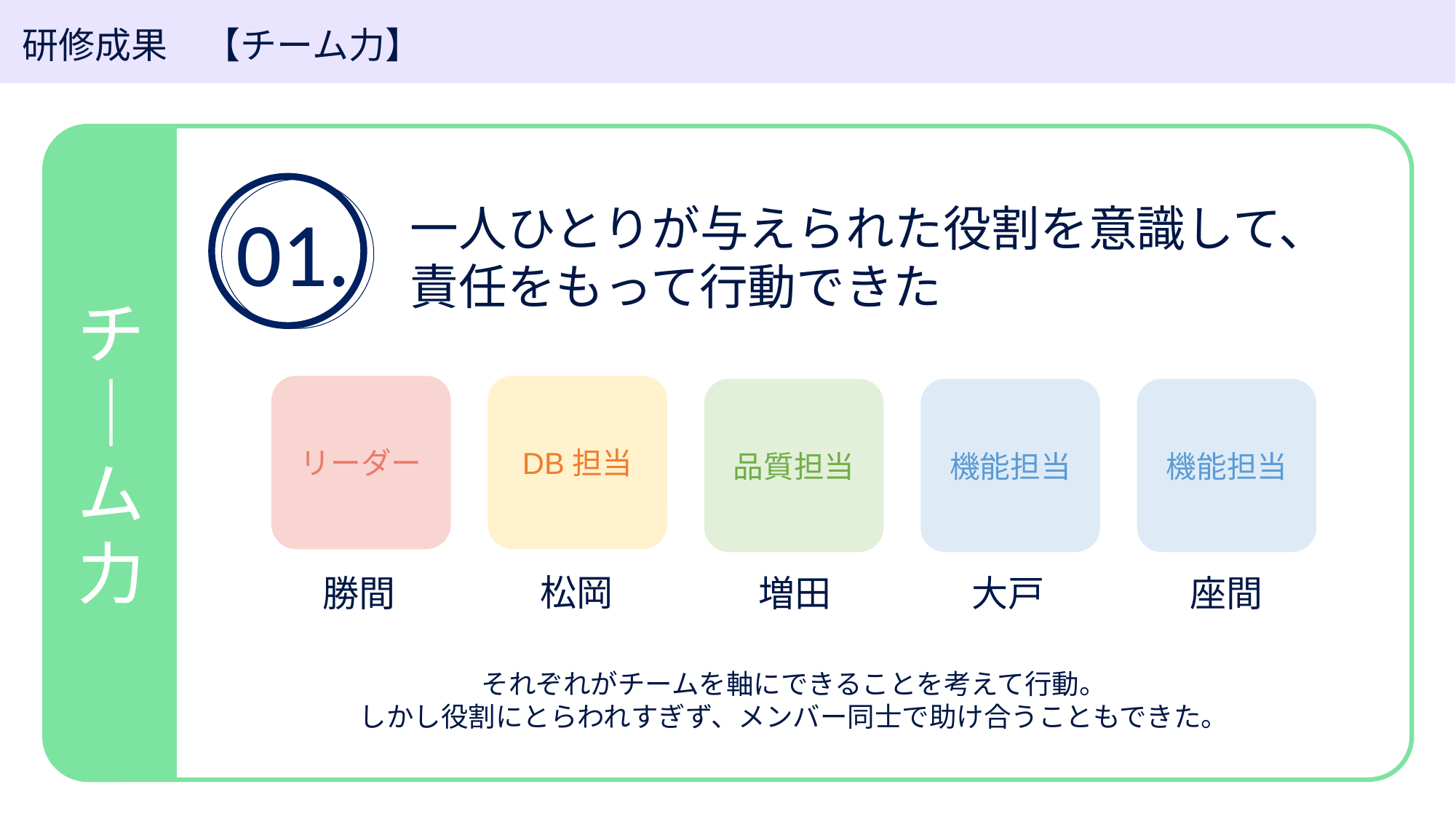

研修成果　【チーム力】

01.
一人ひとりが与えられた役割を意識して、責任をもって行動できた
チ｜ム力
リーダー
勝間
DB担当
松岡
品質担当
増田
機能担当
大戸
機能担当
座間
それぞれがチームを軸にできることを考えて行動。
しかし役割にとらわれすぎず、メンバー同士で助け合うこともできた。